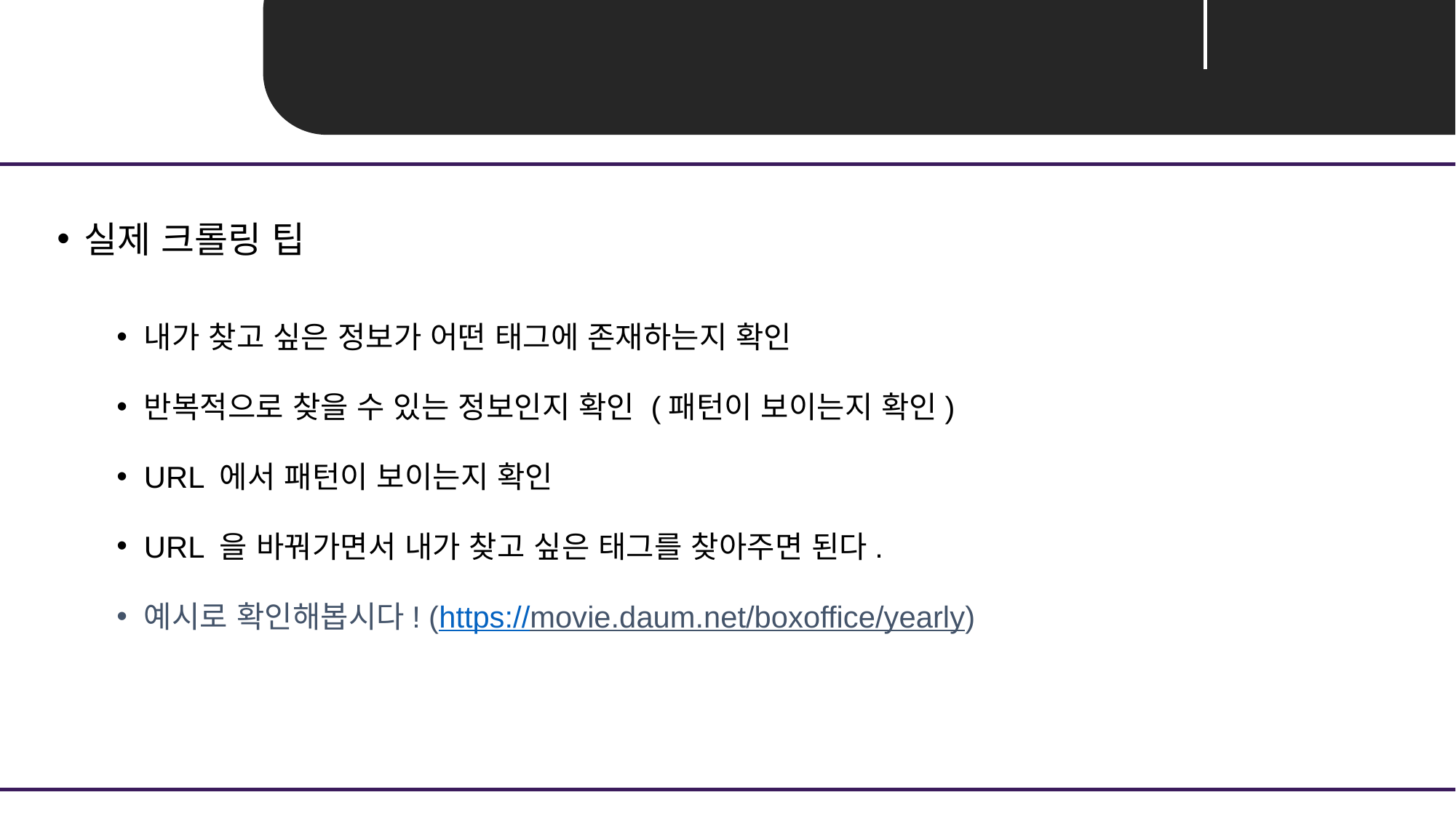

Unit  02 ㅣ BeautifulSoup
실제 크롤링 팁

내가 찾고 싶은 정보가 어떤 태그에 존재하는지 확인
반복적으로 찾을 수 있는 정보인지 확인 (패턴이 보이는지 확인)
URL 에서 패턴이 보이는지 확인
URL 을 바꿔가면서 내가 찾고 싶은 태그를 찾아주면 된다.
예시로 확인해봅시다! (https://movie.daum.net/boxoffice/yearly)